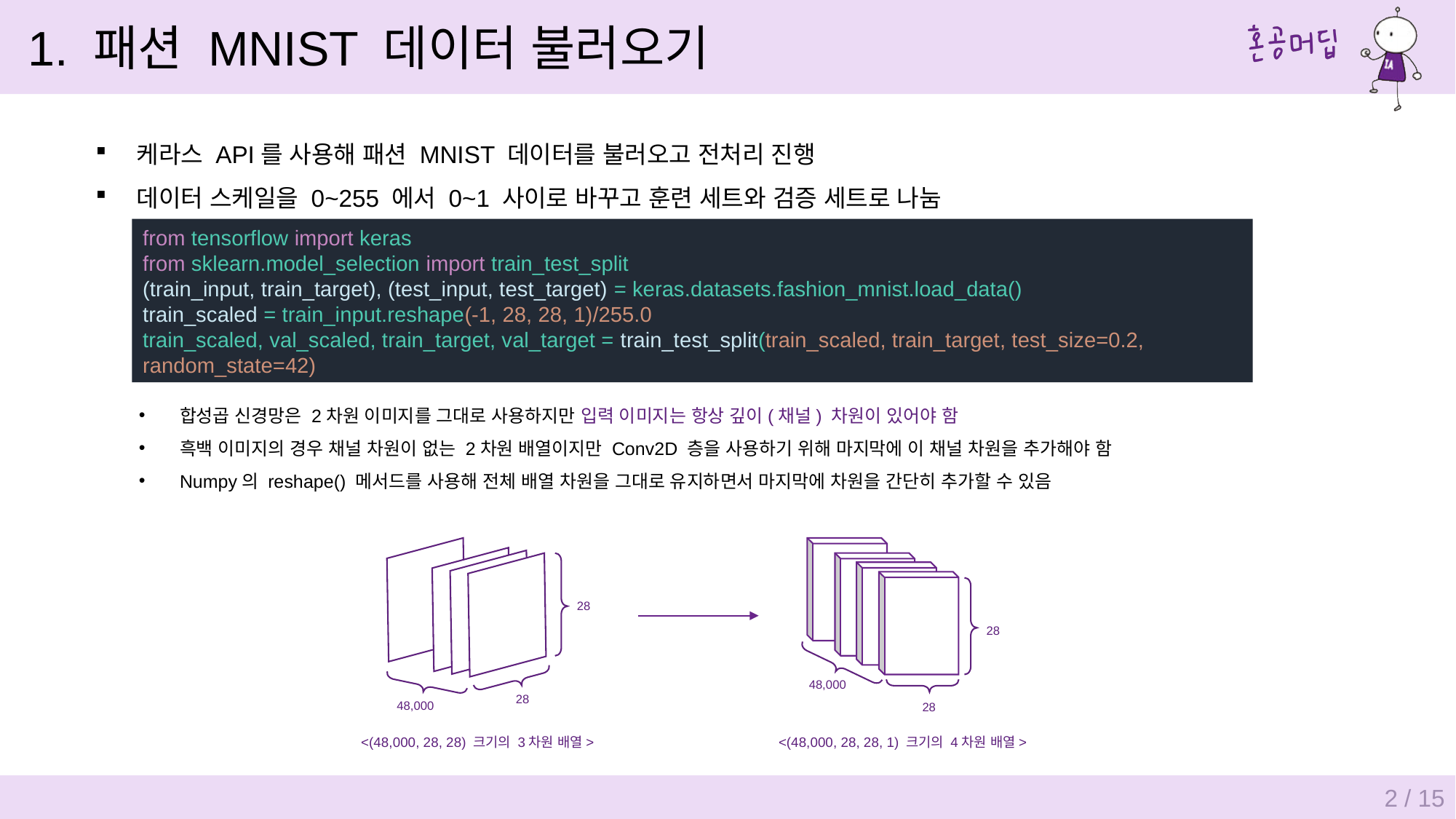

1. 패션 MNIST 데이터 불러오기
케라스 API를 사용해 패션 MNIST 데이터를 불러오고 전처리 진행
데이터 스케일을 0~255 에서 0~1 사이로 바꾸고 훈련 세트와 검증 세트로 나눔
from tensorflow import keras
from sklearn.model_selection import train_test_split
(train_input, train_target), (test_input, test_target) = keras.datasets.fashion_mnist.load_data()
train_scaled = train_input.reshape(-1, 28, 28, 1)/255.0
train_scaled, val_scaled, train_target, val_target = train_test_split(train_scaled, train_target, test_size=0.2, random_state=42)
합성곱 신경망은 2차원 이미지를 그대로 사용하지만 입력 이미지는 항상 깊이(채널) 차원이 있어야 함
흑백 이미지의 경우 채널 차원이 없는 2차원 배열이지만 Conv2D 층을 사용하기 위해 마지막에 이 채널 차원을 추가해야 함
Numpy의 reshape() 메서드를 사용해 전체 배열 차원을 그대로 유지하면서 마지막에 차원을 간단히 추가할 수 있음

28

48,000
28

28

28
48,000
<(48,000, 28, 28) 크기의 3차원 배열>
<(48,000, 28, 28, 1) 크기의 4차원 배열>
2 / 15